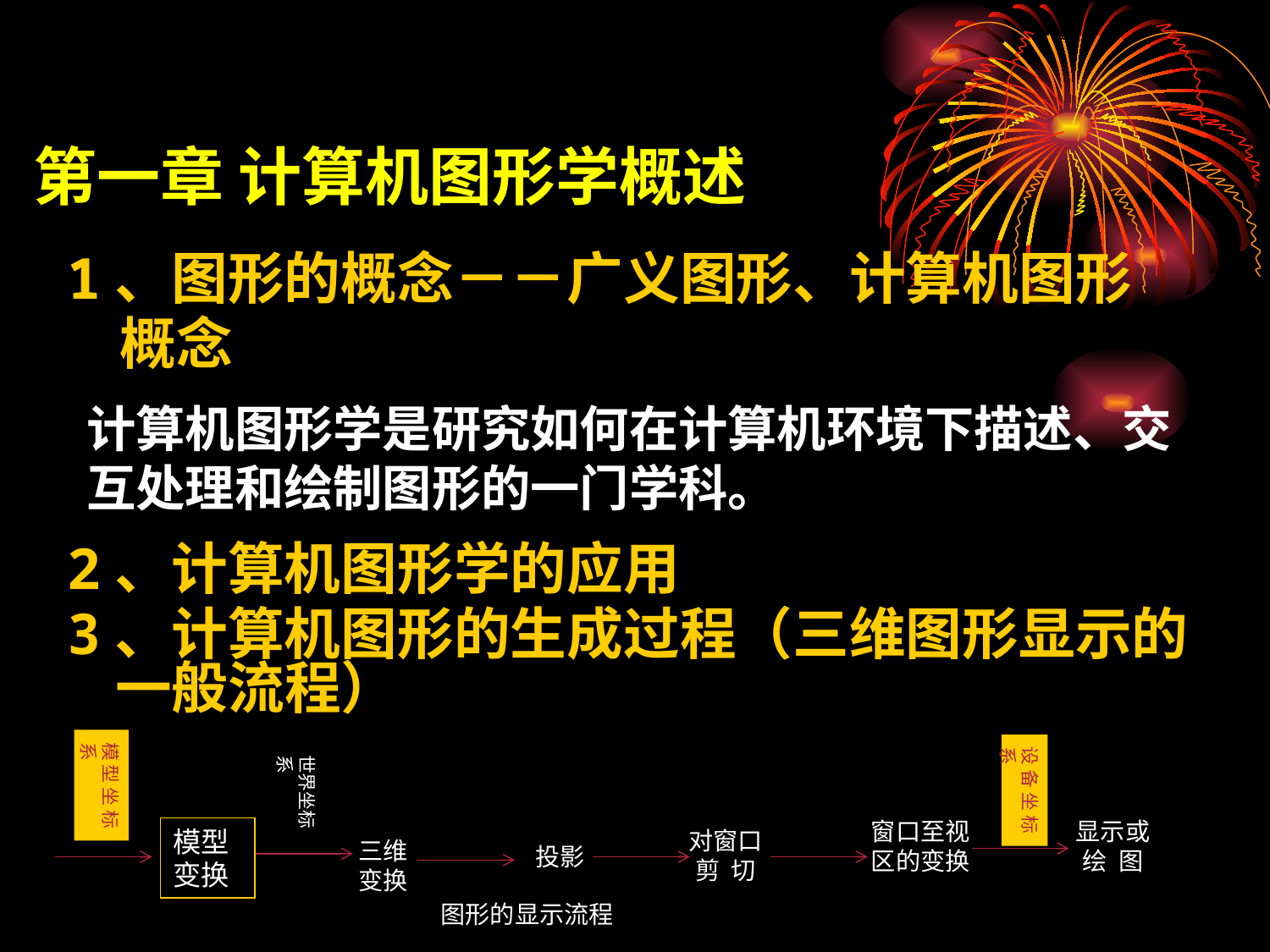

# 第一章 计算机图形学概述
1、图形的概念－－广义图形、计算机图形
   概念

2、计算机图形学的应用
3、计算机图形的生成过程（三维图形显示的一般流程）
计算机图形学是研究如何在计算机环境下描述、交互处理和绘制图形的一门学科。
模型坐标系
设备坐标系
世界坐标系
窗口至视
区的变换
显示或
绘  图
对窗口
剪  切
模型变换
投影
三维
变换

图形的显示流程